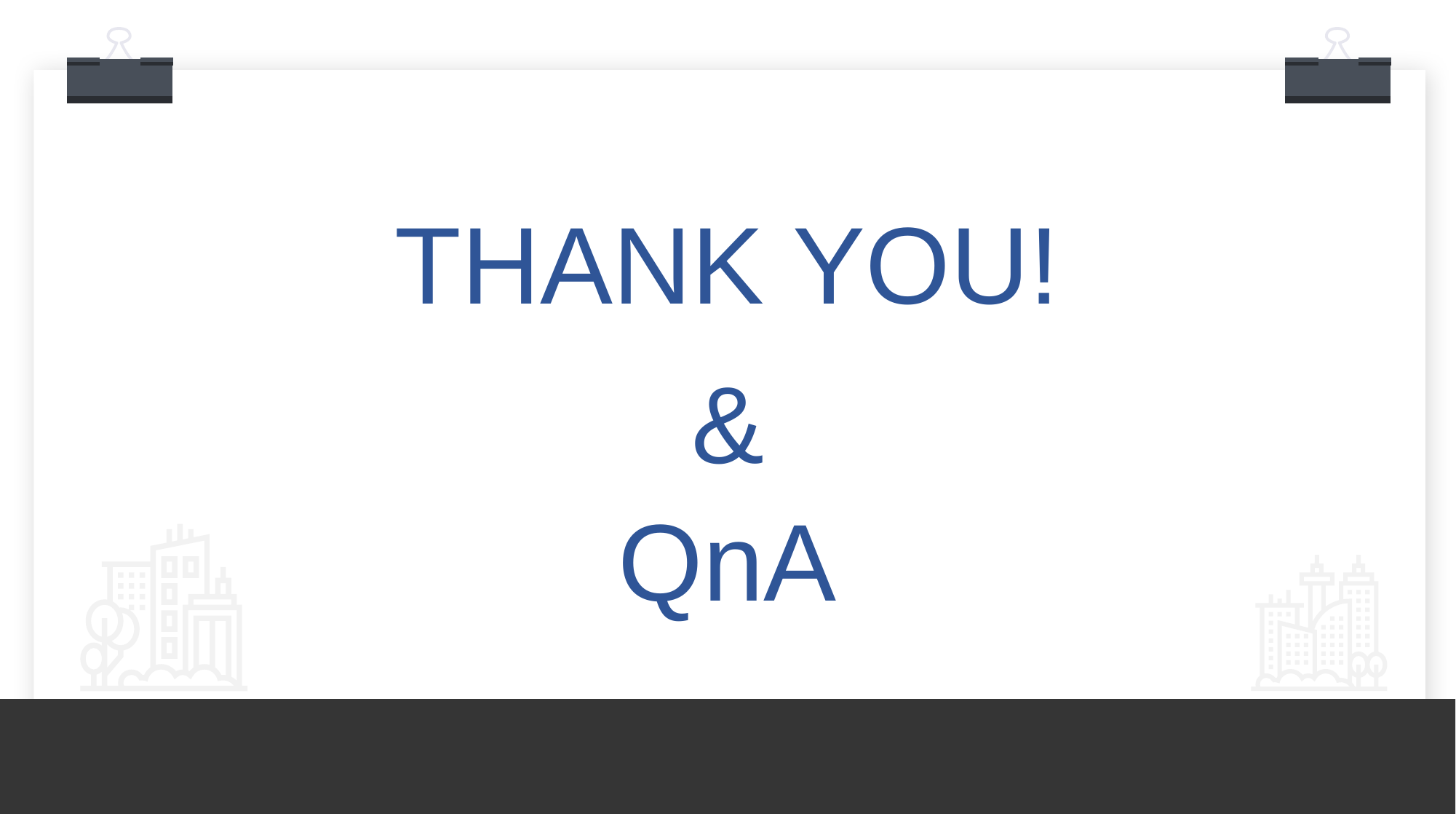

THANK YOU!
&
행복한 선수, 경기력 향상을 위한
QnA